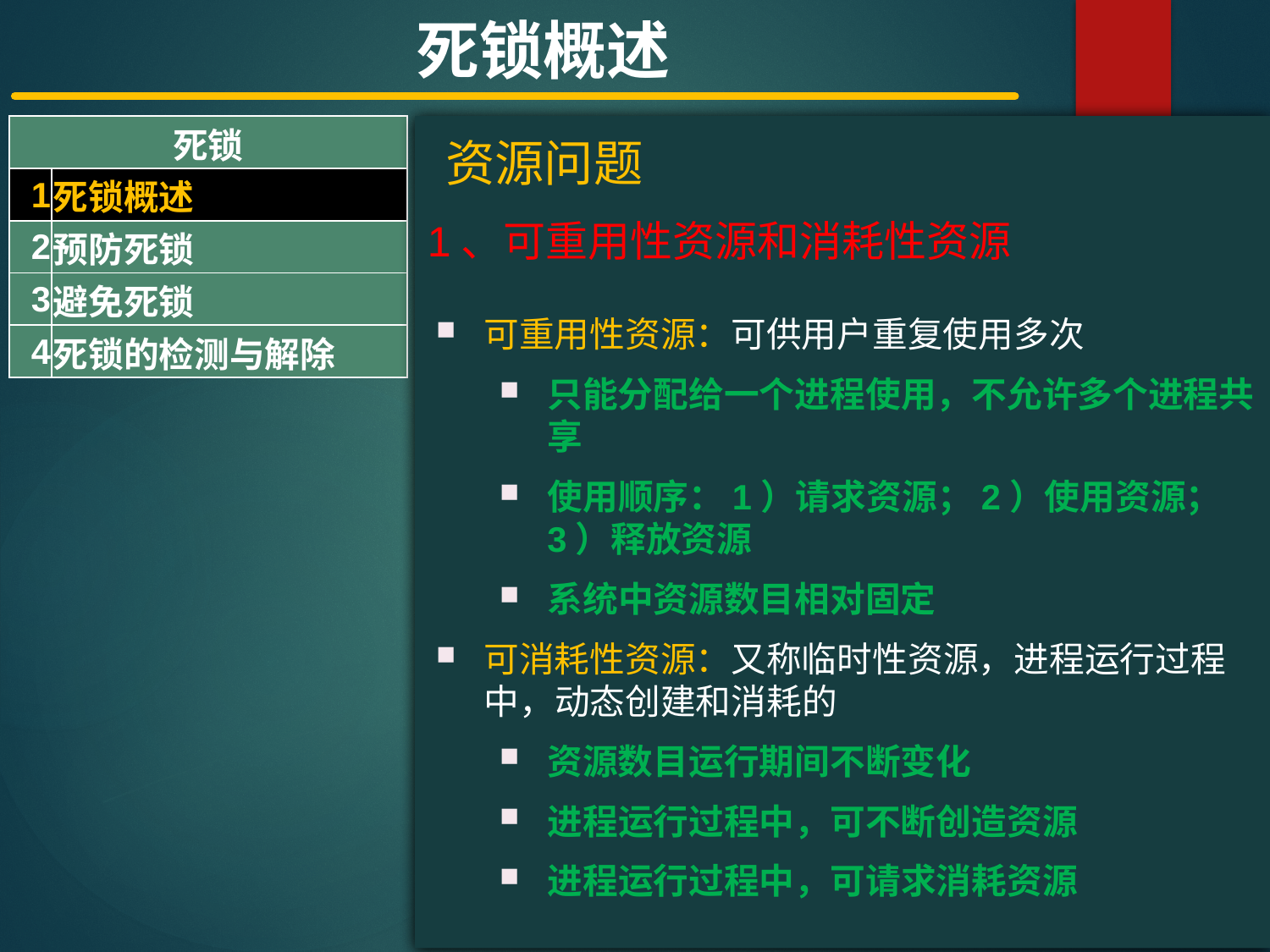

死锁概述
| 死锁 |  |
| --- | --- |
| 1 | 死锁概述 |
| 2 | 预防死锁 |
| 3 | 避免死锁 |
| 4 | 死锁的检测与解除 |
#
资源问题
1、可重用性资源和消耗性资源
可重用性资源：可供用户重复使用多次
只能分配给一个进程使用，不允许多个进程共享
使用顺序：1）请求资源；2）使用资源；3）释放资源
系统中资源数目相对固定
可消耗性资源：又称临时性资源，进程运行过程中，动态创建和消耗的
资源数目运行期间不断变化
进程运行过程中，可不断创造资源
进程运行过程中，可请求消耗资源